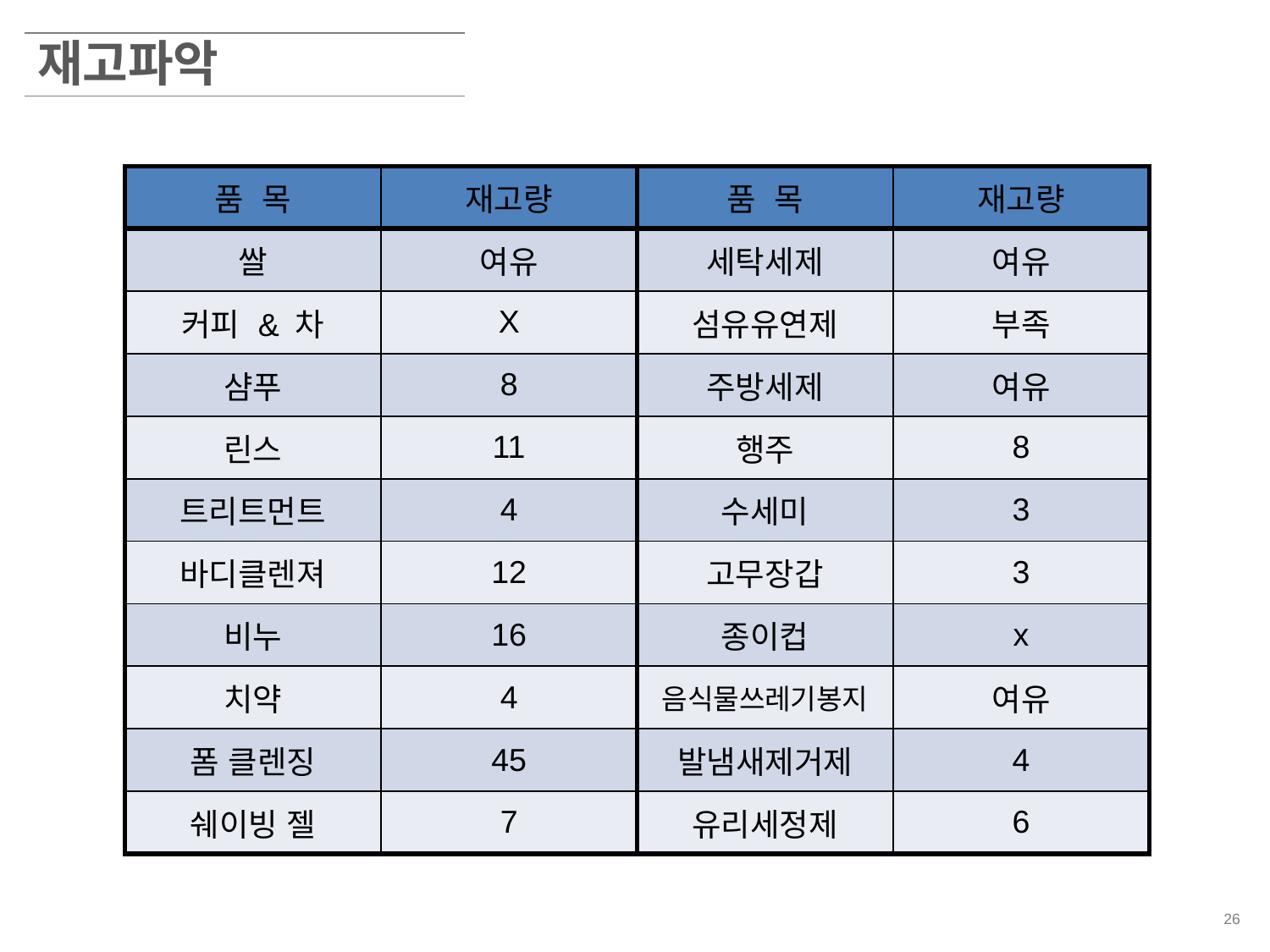

재고파악
| 품 목 | 재고량 | 품 목 | 재고량 |
| --- | --- | --- | --- |
| 쌀 | 여유 | 세탁세제 | 여유 |
| 커피 & 차 | X | 섬유유연제 | 부족 |
| 샴푸 | 8 | 주방세제 | 여유 |
| 린스 | 11 | 행주 | 8 |
| 트리트먼트 | 4 | 수세미 | 3 |
| 바디클렌져 | 12 | 고무장갑 | 3 |
| 비누 | 16 | 종이컵 | x |
| 치약 | 4 | 음식물쓰레기봉지 | 여유 |
| 폼 클렌징 | 45 | 발냄새제거제 | 4 |
| 쉐이빙 젤 | 7 | 유리세정제 | 6 |